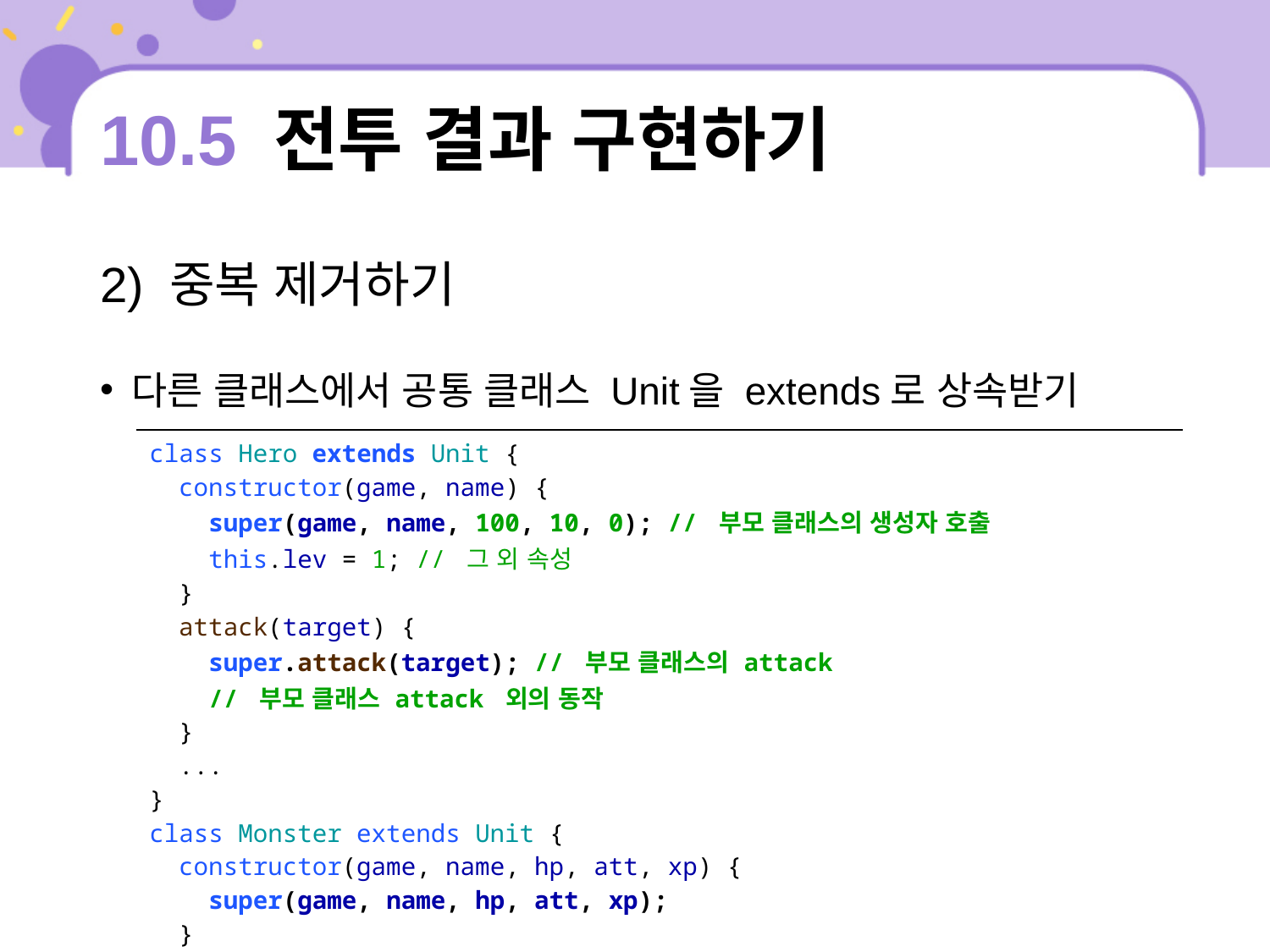

# 10.5 전투 결과 구현하기
2) 중복 제거하기
다른 클래스에서 공통 클래스 Unit을 extends로 상속받기

| class Hero extends Unit { constructor(game, name) { super(game, name, 100, 10, 0); // 부모 클래스의 생성자 호출 this.lev = 1; // 그 외 속성 } attack(target) { super.attack(target); // 부모 클래스의 attack // 부모 클래스 attack 외의 동작 } ... } class Monster extends Unit { constructor(game, name, hp, att, xp) { super(game, name, hp, att, xp); } } |
| --- |